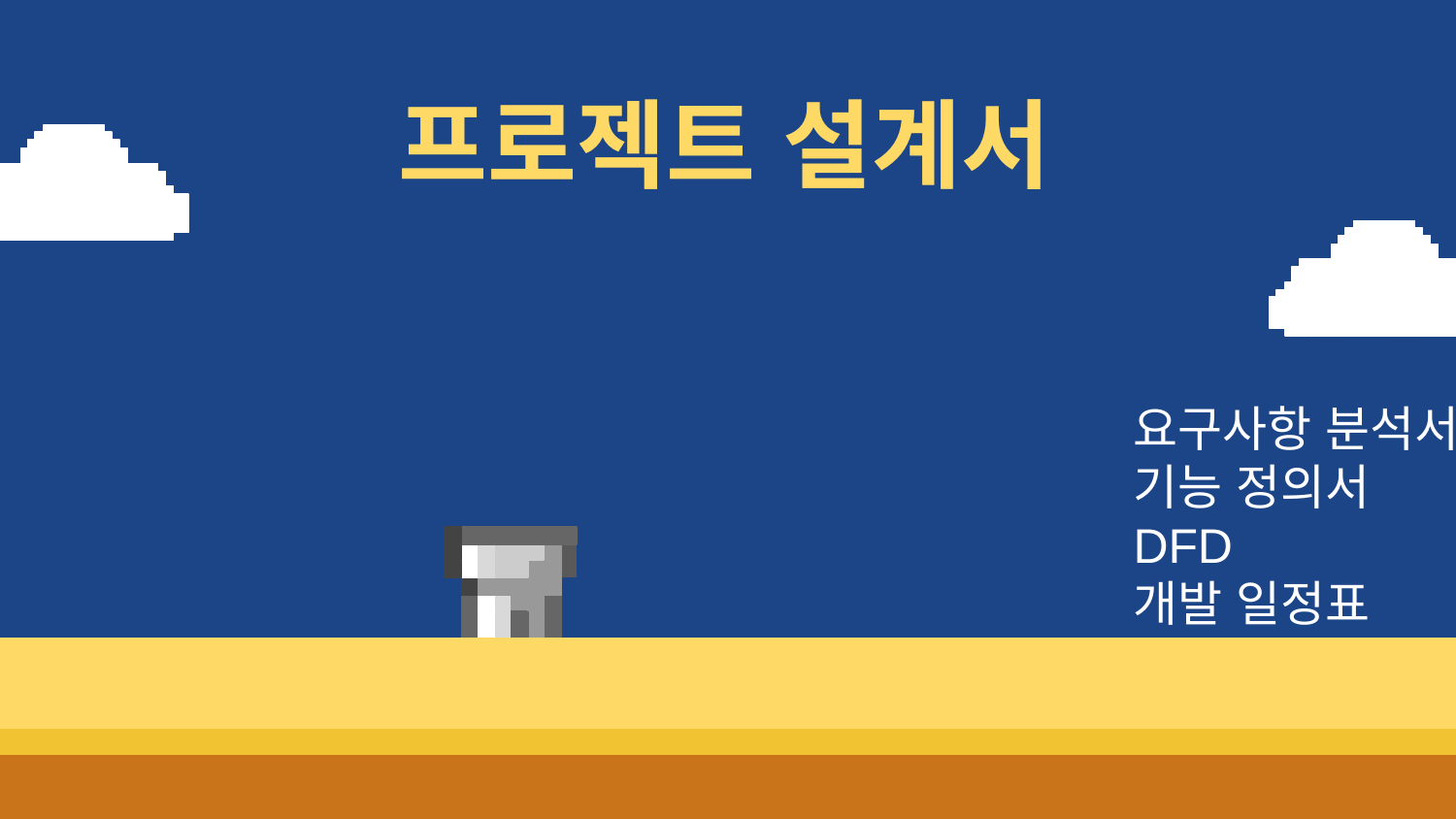

프로젝트 설계서
요구사항 분석서
기능 정의서
DFD
개발 일정표